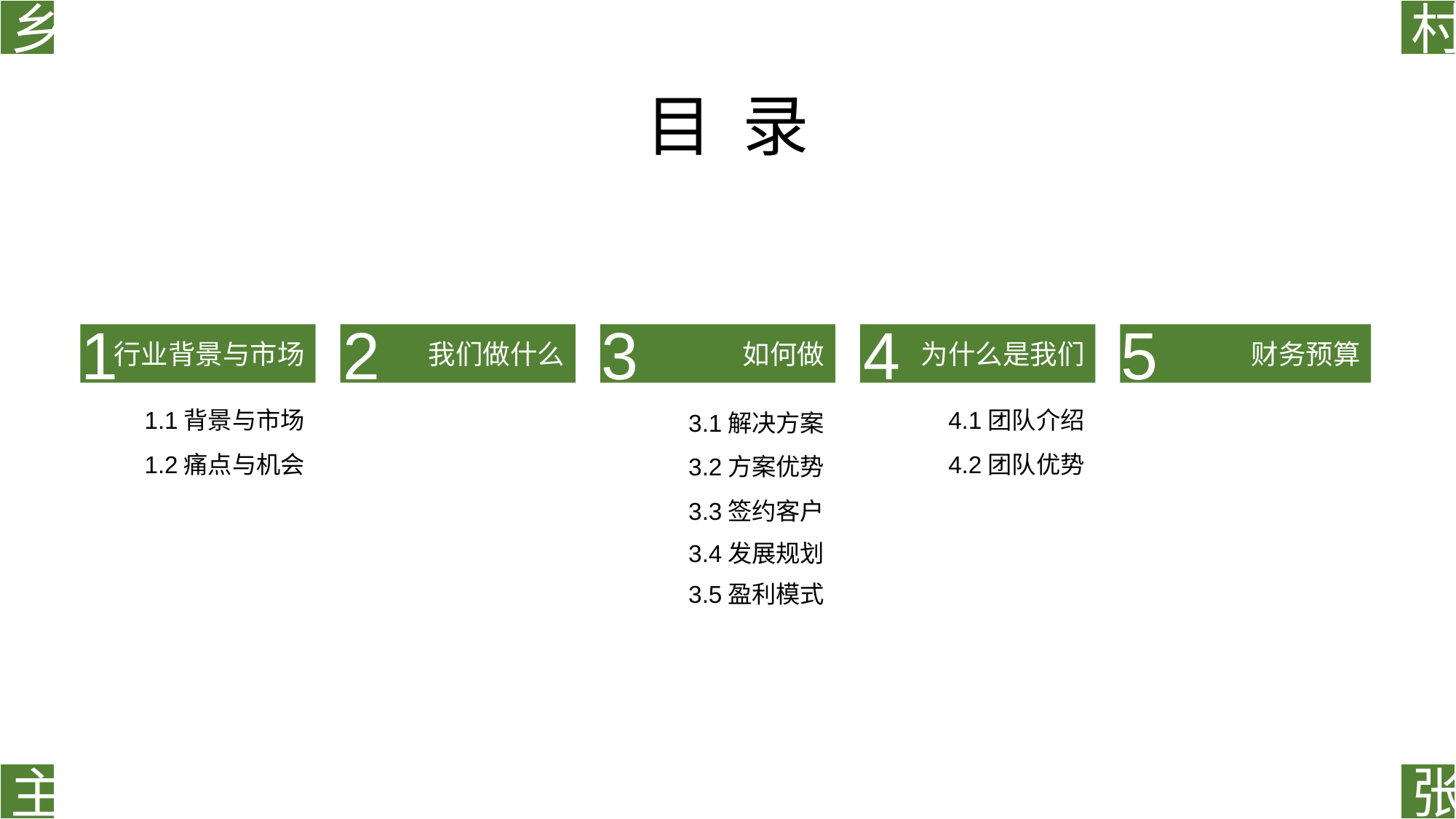

乡
村
# 目  录
2
3
4
5
1
如何做
行业背景与市场
我们做什么
为什么是我们
财务预算
1.1背景与市场
4.1团队介绍
3.1解决方案
1.2痛点与机会
4.2团队优势
3.2方案优势
3.3签约客户
3.4发展规划
3.5盈利模式
张
主